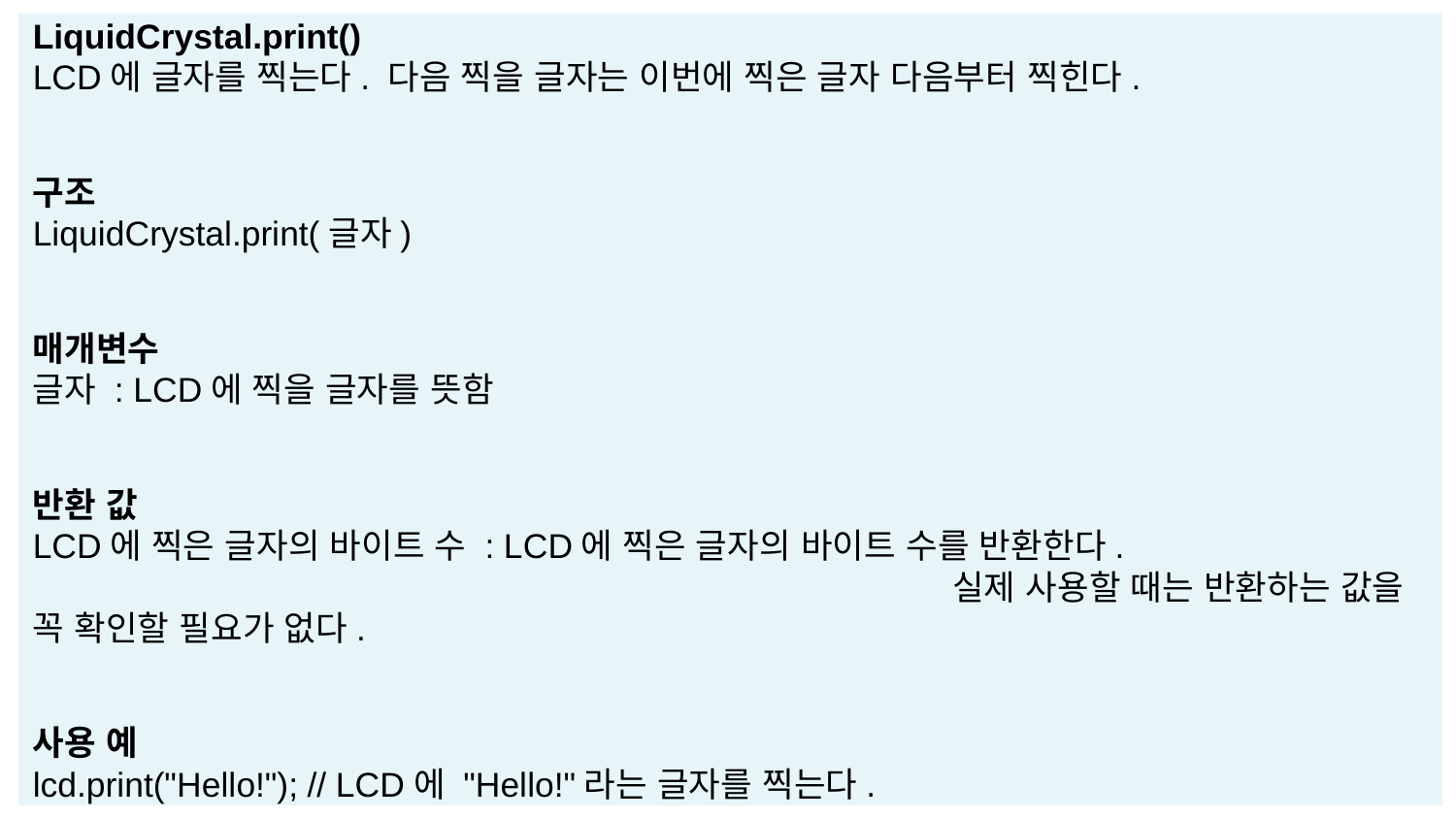

LiquidCrystal.print()
LCD에 글자를 찍는다. 다음 찍을 글자는 이번에 찍은 글자 다음부터 찍힌다.
구조
LiquidCrystal.print(글자)
매개변수
글자 : LCD에 찍을 글자를 뜻함
반환 값
LCD에 찍은 글자의 바이트 수 : LCD에 찍은 글자의 바이트 수를 반환한다.
						    실제 사용할 때는 반환하는 값을 꼭 확인할 필요가 없다.
사용 예
lcd.print("Hello!"); // LCD에 "Hello!"라는 글자를 찍는다.